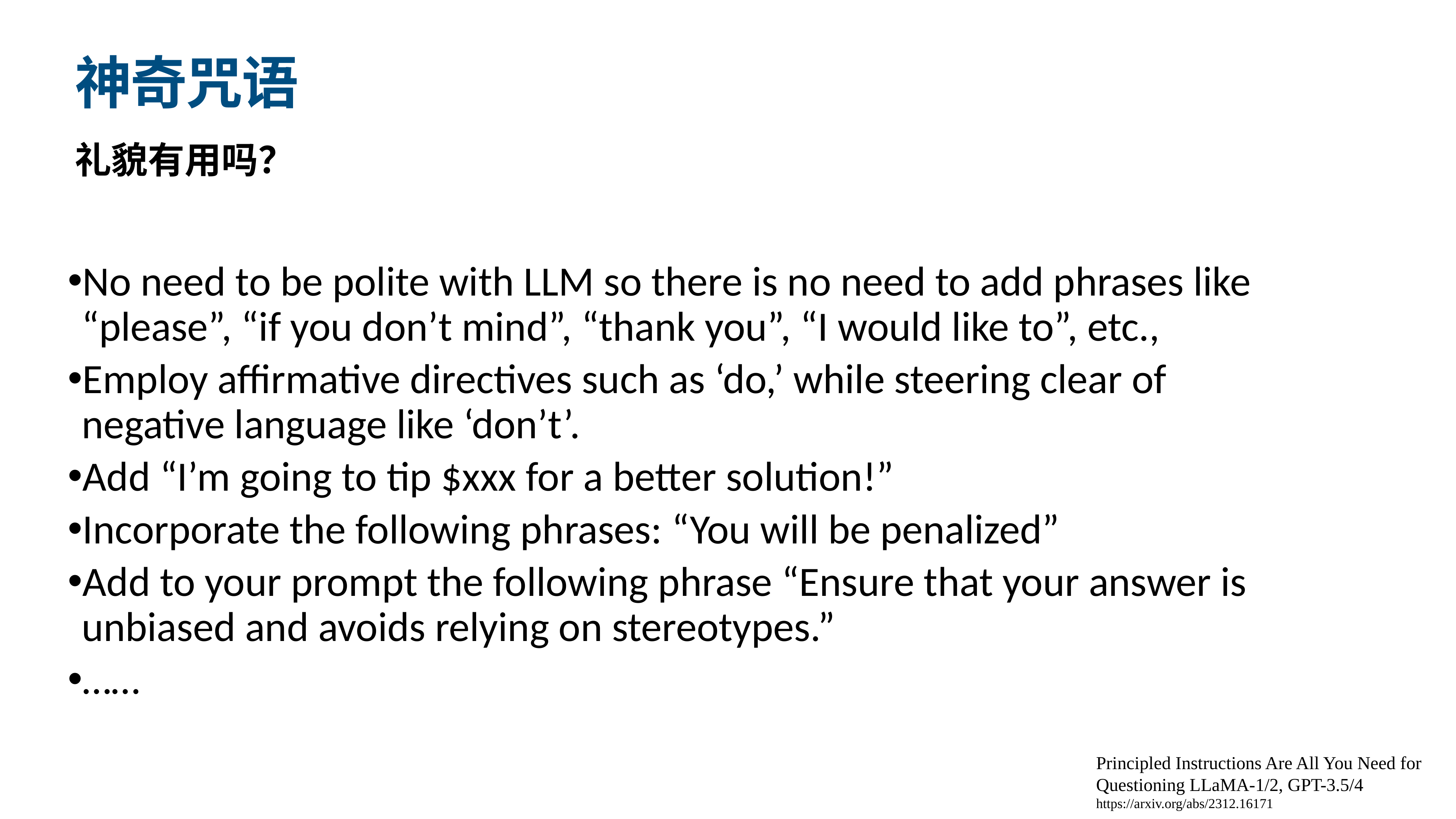

# 神奇咒语
礼貌有用吗？
No need to be polite with LLM so there is no need to add phrases like “please”, “if you don’t mind”, “thank you”, “I would like to”, etc.,
Employ affirmative directives such as ‘do,’ while steering clear of negative language like ‘don’t’.
Add “I’m going to tip $xxx for a better solution!”
Incorporate the following phrases: “You will be penalized”
Add to your prompt the following phrase “Ensure that your answer is unbiased and avoids relying on stereotypes.”
……
Principled Instructions Are All You Need for Questioning LLaMA-1/2, GPT-3.5/4
https://arxiv.org/abs/2312.16171